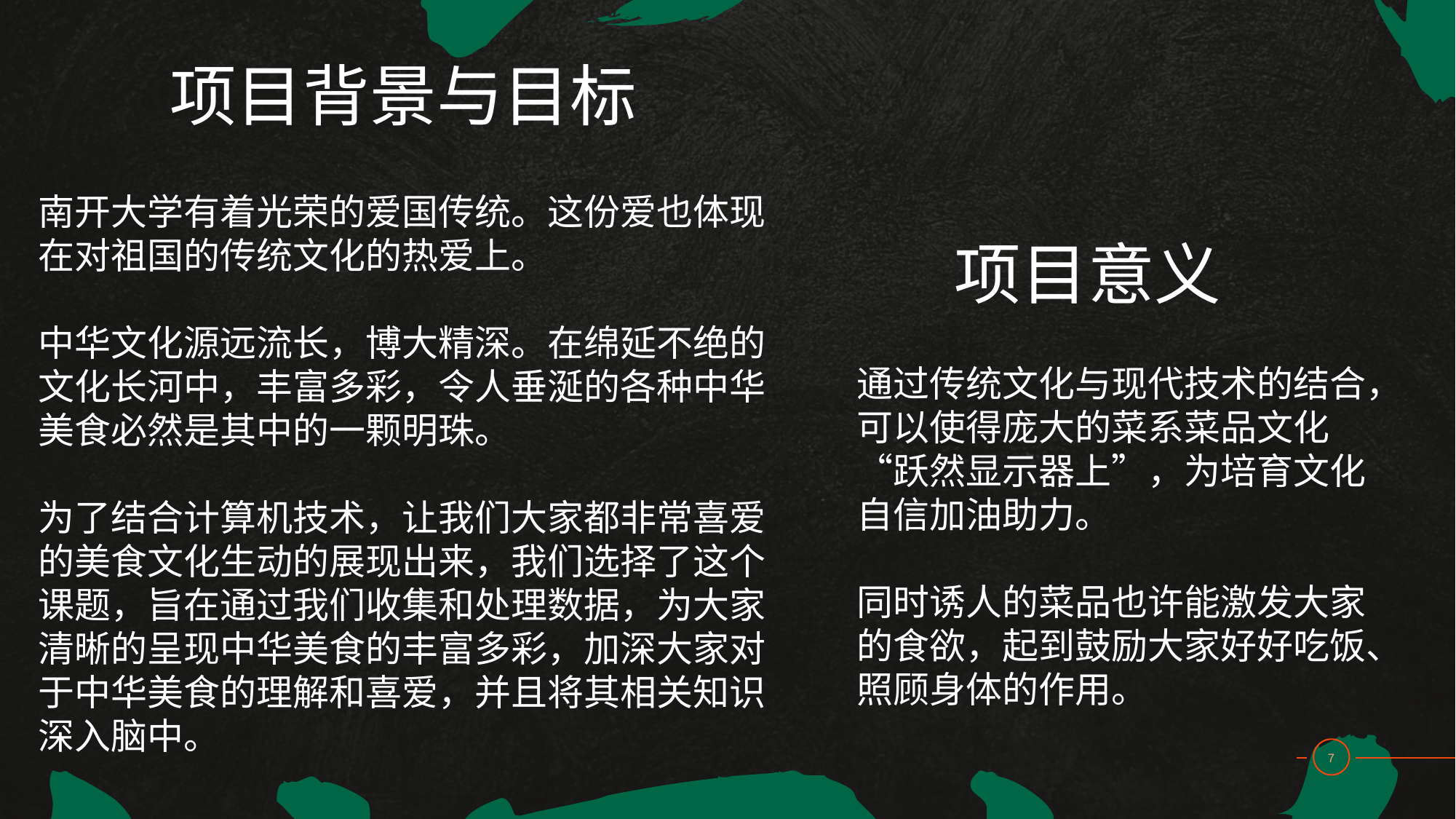

# 项目背景与目标
南开大学有着光荣的爱国传统。这份爱也体现在对祖国的传统文化的热爱上。

中华文化源远流长，博大精深。在绵延不绝的文化长河中，丰富多彩，令人垂涎的各种中华美食必然是其中的一颗明珠。

为了结合计算机技术，让我们大家都非常喜爱的美食文化生动的展现出来，我们选择了这个课题，旨在通过我们收集和处理数据，为大家清晰的呈现中华美食的丰富多彩，加深大家对于中华美食的理解和喜爱，并且将其相关知识深入脑中。
项目意义
通过传统文化与现代技术的结合，可以使得庞大的菜系菜品文化“跃然显示器上”，为培育文化自信加油助力。

同时诱人的菜品也许能激发大家的食欲，起到鼓励大家好好吃饭、照顾身体的作用。
7